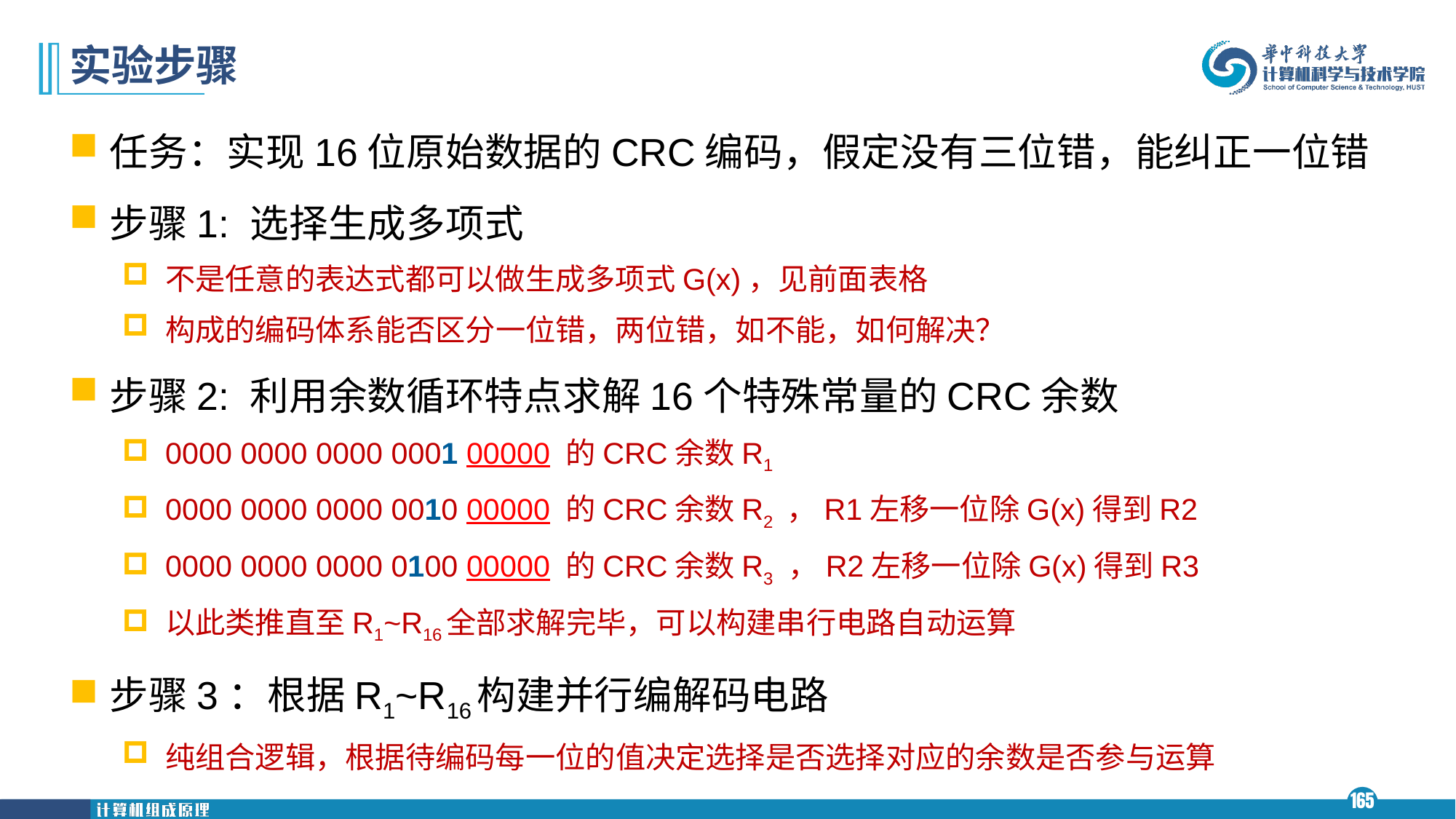

# 实验步骤
任务：实现16位原始数据的CRC编码，假定没有三位错，能纠正一位错
步骤1: 选择生成多项式
不是任意的表达式都可以做生成多项式G(x)，见前面表格
构成的编码体系能否区分一位错，两位错，如不能，如何解决？
步骤2: 利用余数循环特点求解16个特殊常量的CRC余数
0000 0000 0000 0001 00000 的CRC余数R1
0000 0000 0000 0010 00000 的CRC余数R2  ，R1左移一位除G(x)得到R2
0000 0000 0000 0100 00000 的CRC余数R3 ，R2左移一位除G(x)得到R3
以此类推直至R1~R16全部求解完毕，可以构建串行电路自动运算
步骤3：根据R1~R16构建并行编解码电路
纯组合逻辑，根据待编码每一位的值决定选择是否选择对应的余数是否参与运算